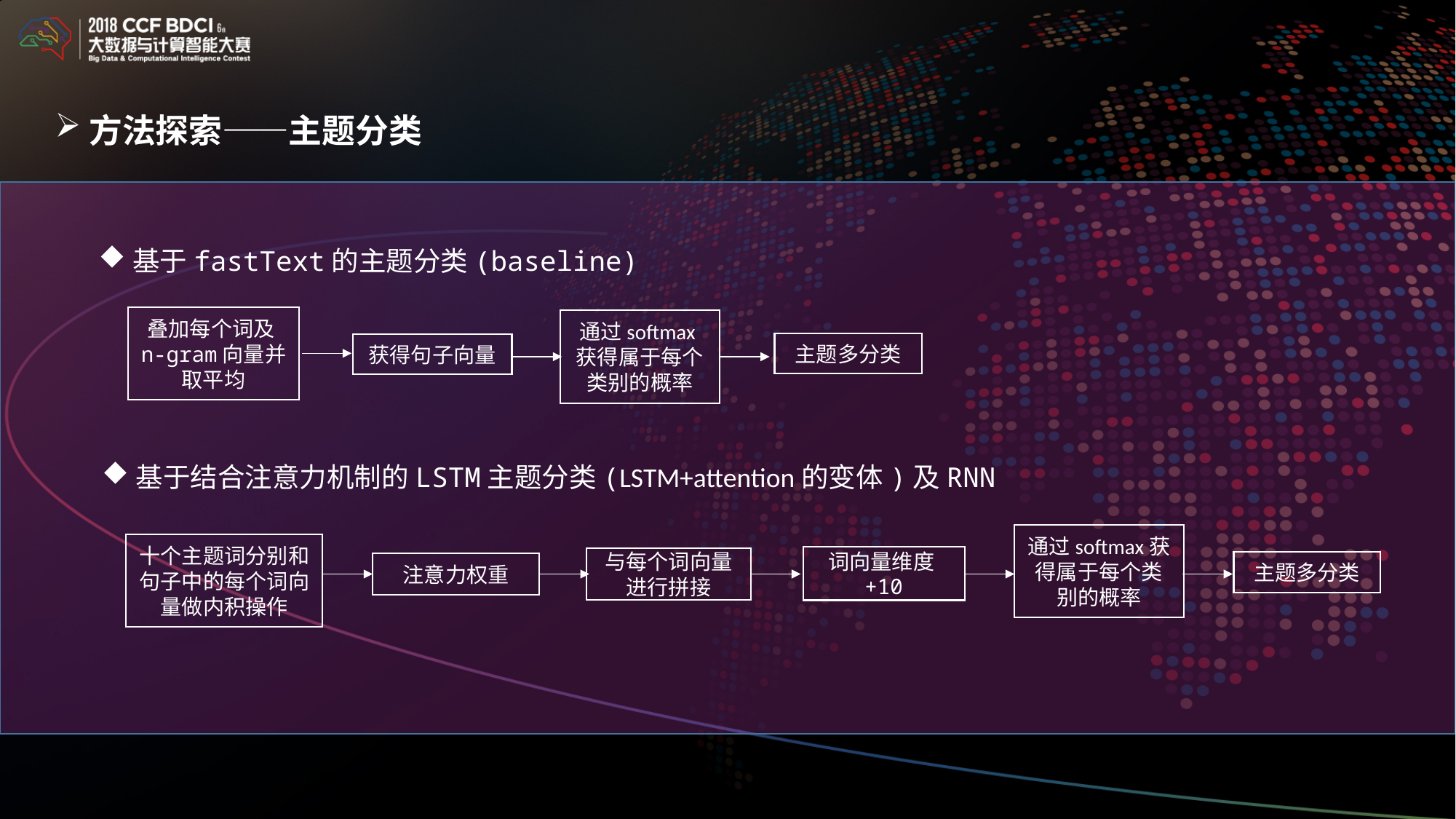

方法探索——主题分类

基于fastText的主题分类(baseline)
叠加每个词及n-gram向量并取平均
通过softmax获得属于每个类别的概率
主题多分类
获得句子向量
十个主题词分别和句子中的每个词向量做内积操作
基于结合注意力机制的LSTM主题分类(LSTM+attention的变体)及RNN
通过softmax获得属于每个类别的概率
词向量维度+10
与每个词向量进行拼接
主题多分类
注意力权重